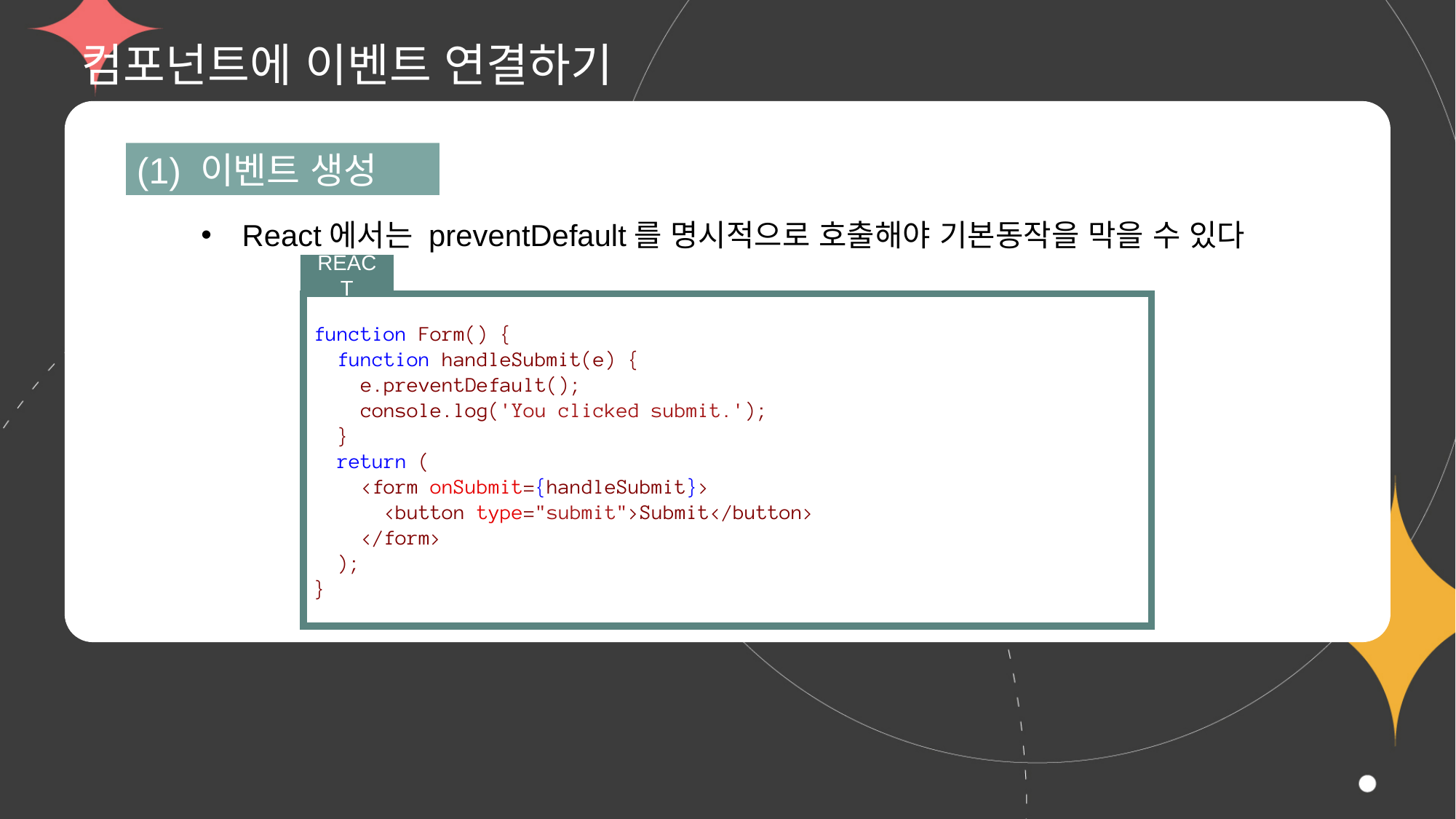

# 컴포넌트에 이벤트 연결하기
(1) 이벤트 생성
React에서는 preventDefault를 명시적으로 호출해야 기본동작을 막을 수 있다
REACT
function Form() {
  function handleSubmit(e) {
    e.preventDefault();
    console.log('You clicked submit.');
  }
  return (
    <form onSubmit={handleSubmit}>
      <button type="submit">Submit</button>
    </form>
  );
}